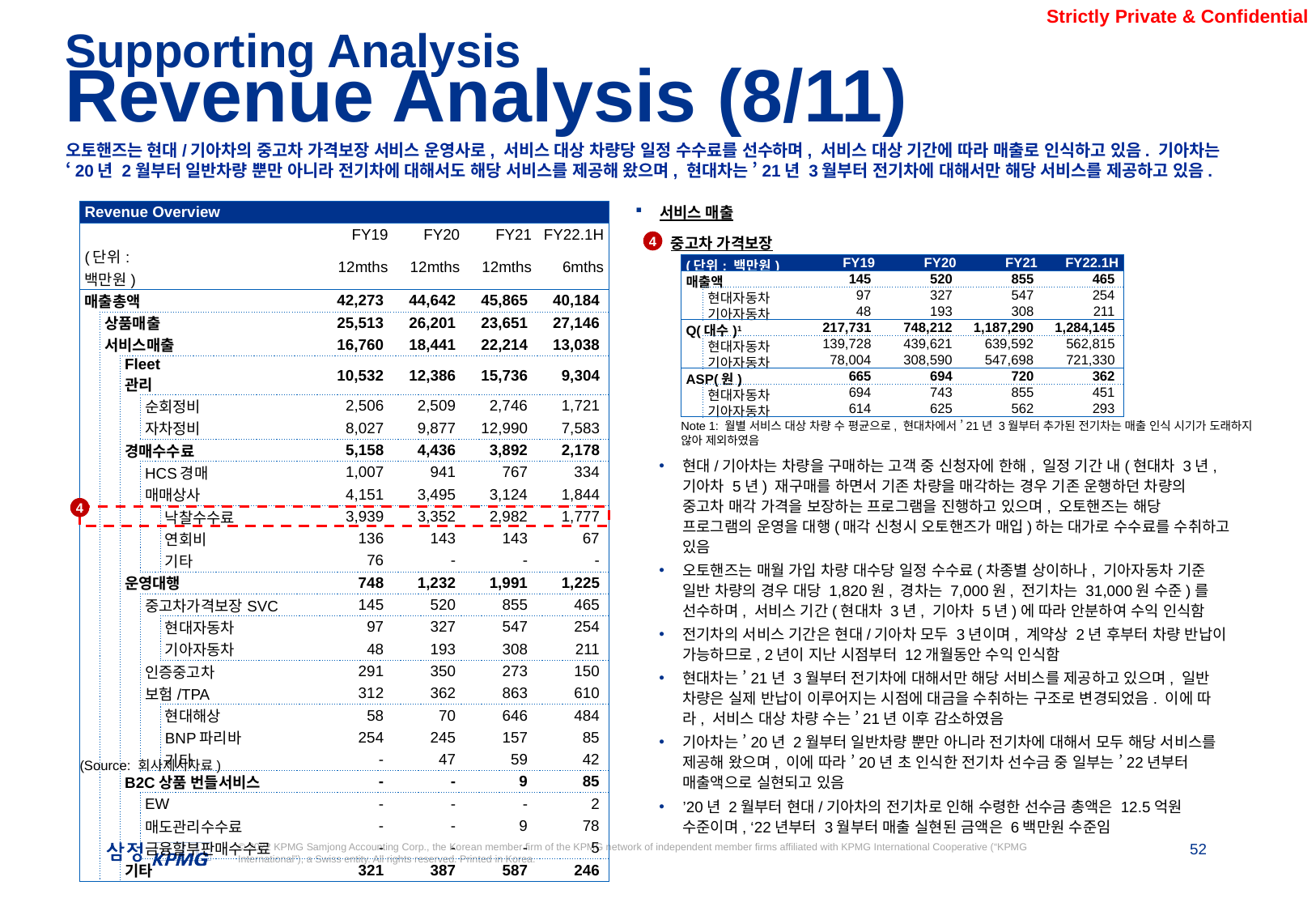

Supporting Analysis
Revenue Analysis (8/11)
오토핸즈는 현대/기아차의 중고차 가격보장 서비스 운영사로, 서비스 대상 차량당 일정 수수료를 선수하며, 서비스 대상 기간에 따라 매출로 인식하고 있음. 기아차는 ‘20년 2월부터 일반차량 뿐만 아니라 전기차에 대해서도 해당 서비스를 제공해 왔으며, 현대차는 ’21년 3월부터 전기차에 대해서만 해당 서비스를 제공하고 있음.
서비스 매출
중고차 가격보장

현대/기아차는 차량을 구매하는 고객 중 신청자에 한해, 일정 기간 내(현대차 3년, 기아차 5년) 재구매를 하면서 기존 차량을 매각하는 경우 기존 운행하던 차량의 중고차 매각 가격을 보장하는 프로그램을 진행하고 있으며, 오토핸즈는 해당 프로그램의 운영을 대행(매각 신청시 오토핸즈가 매입)하는 대가로 수수료를 수취하고 있음
오토핸즈는 매월 가입 차량 대수당 일정 수수료(차종별 상이하나, 기아자동차 기준 일반 차량의 경우 대당 1,820원, 경차는 7,000원, 전기차는 31,000원 수준)를 선수하며, 서비스 기간(현대차 3년, 기아차 5년)에 따라 안분하여 수익 인식함
전기차의 서비스 기간은 현대/기아차 모두 3년이며, 계약상 2년 후부터 차량 반납이 가능하므로, 2년이 지난 시점부터 12개월동안 수익 인식함
현대차는 ’21년 3월부터 전기차에 대해서만 해당 서비스를 제공하고 있으며, 일반 차량은 실제 반납이 이루어지는 시점에 대금을 수취하는 구조로 변경되었음. 이에 따라, 서비스 대상 차량 수는 ’21년 이후 감소하였음
기아차는 ’20년 2월부터 일반차량 뿐만 아니라 전기차에 대해서 모두 해당 서비스를 제공해 왔으며, 이에 따라 ’20년 초 인식한 전기차 선수금 중 일부는 ’22년부터 매출액으로 실현되고 있음
’20년 2월부터 현대/기아차의 전기차로 인해 수령한 선수금 총액은 12.5억원 수준이며, ‘22년부터 3월부터 매출 실현된 금액은 6백만원 수준임

| Revenue Overview |  |  |  |  |  |  |  |  |  |  |
| --- | --- | --- | --- | --- | --- | --- | --- | --- | --- | --- |
|  |  |  |  |  |  |  | FY19 | FY20 | FY21 | FY22.1H |
| (단위: 백만원) |  |  |  |  |  |  | 12mths | 12mths | 12mths | 6mths |
| 매출총액 |  |  |  |  |  |  | 42,273 | 44,642 | 45,865 | 40,184 |
|  | 상품매출 |  |  |  |  |  | 25,513 | 26,201 | 23,651 | 27,146 |
|  | 서비스매출 |  |  |  |  |  | 16,760 | 18,441 | 22,214 | 13,038 |
|  |  | Fleet 관리 |  |  |  |  | 10,532 | 12,386 | 15,736 | 9,304 |
|  |  |  | 순회정비 |  |  |  | 2,506 | 2,509 | 2,746 | 1,721 |
|  |  |  | 자차정비 |  |  |  | 8,027 | 9,877 | 12,990 | 7,583 |
|  |  | 경매수수료 |  |  |  |  | 5,158 | 4,436 | 3,892 | 2,178 |
|  |  |  | HCS경매 |  |  |  | 1,007 | 941 | 767 | 334 |
|  |  |  | 매매상사 |  |  |  | 4,151 | 3,495 | 3,124 | 1,844 |
|  |  |  |  | 낙찰수수료 |  |  | 3,939 | 3,352 | 2,982 | 1,777 |
|  |  |  |  | 연회비 |  |  | 136 | 143 | 143 | 67 |
|  |  |  |  | 기타 |  |  | 76 | - | - | - |
|  |  | 운영대행 |  |  |  |  | 748 | 1,232 | 1,991 | 1,225 |
|  |  |  | 중고차가격보장SVC |  |  |  | 145 | 520 | 855 | 465 |
|  |  |  |  | 현대자동차 |  |  | 97 | 327 | 547 | 254 |
|  |  |  |  | 기아자동차 |  |  | 48 | 193 | 308 | 211 |
|  |  |  | 인증중고차 |  |  |  | 291 | 350 | 273 | 150 |
|  |  |  | 보험/TPA |  |  |  | 312 | 362 | 863 | 610 |
|  |  |  |  | 현대해상 |  |  | 58 | 70 | 646 | 484 |
|  |  |  |  | BNP파리바 |  |  | 254 | 245 | 157 | 85 |
|  |  |  |  | 기타 |  |  | - | 47 | 59 | 42 |
|  |  | B2C상품 번들서비스 |  |  |  |  | - | - | 9 | 85 |
|  |  |  | EW |  |  |  | - | - | - | 2 |
|  |  |  | 매도관리수수료 |  |  |  | - | - | 9 | 78 |
|  |  |  | 금융할부판매수수료 |  |  |  | - | - | - | 5 |
|  |  | 기타 |  |  |  |  | 321 | 387 | 587 | 246 |
4
| (단위: 백만원) |  | FY19 | FY20 | FY21 | FY22.1H |
| --- | --- | --- | --- | --- | --- |
| 매출액 |  | 145 | 520 | 855 | 465 |
|  | 현대자동차 | 97 | 327 | 547 | 254 |
|  | 기아자동차 | 48 | 193 | 308 | 211 |
| Q(대수)1 |  | 217,731 | 748,212 | 1,187,290 | 1,284,145 |
|  | 현대자동차 | 139,728 | 439,621 | 639,592 | 562,815 |
|  | 기아자동차 | 78,004 | 308,590 | 547,698 | 721,330 |
| ASP(원) |  | 665 | 694 | 720 | 362 |
|  | 현대자동차 | 694 | 743 | 855 | 451 |
|  | 기아자동차 | 614 | 625 | 562 | 293 |
Note 1: 월별 서비스 대상 차량 수 평균으로, 현대차에서 ’21년 3월부터 추가된 전기차는 매출 인식 시기가 도래하지 않아 제외하였음
4

(Source: 회사제시자료)